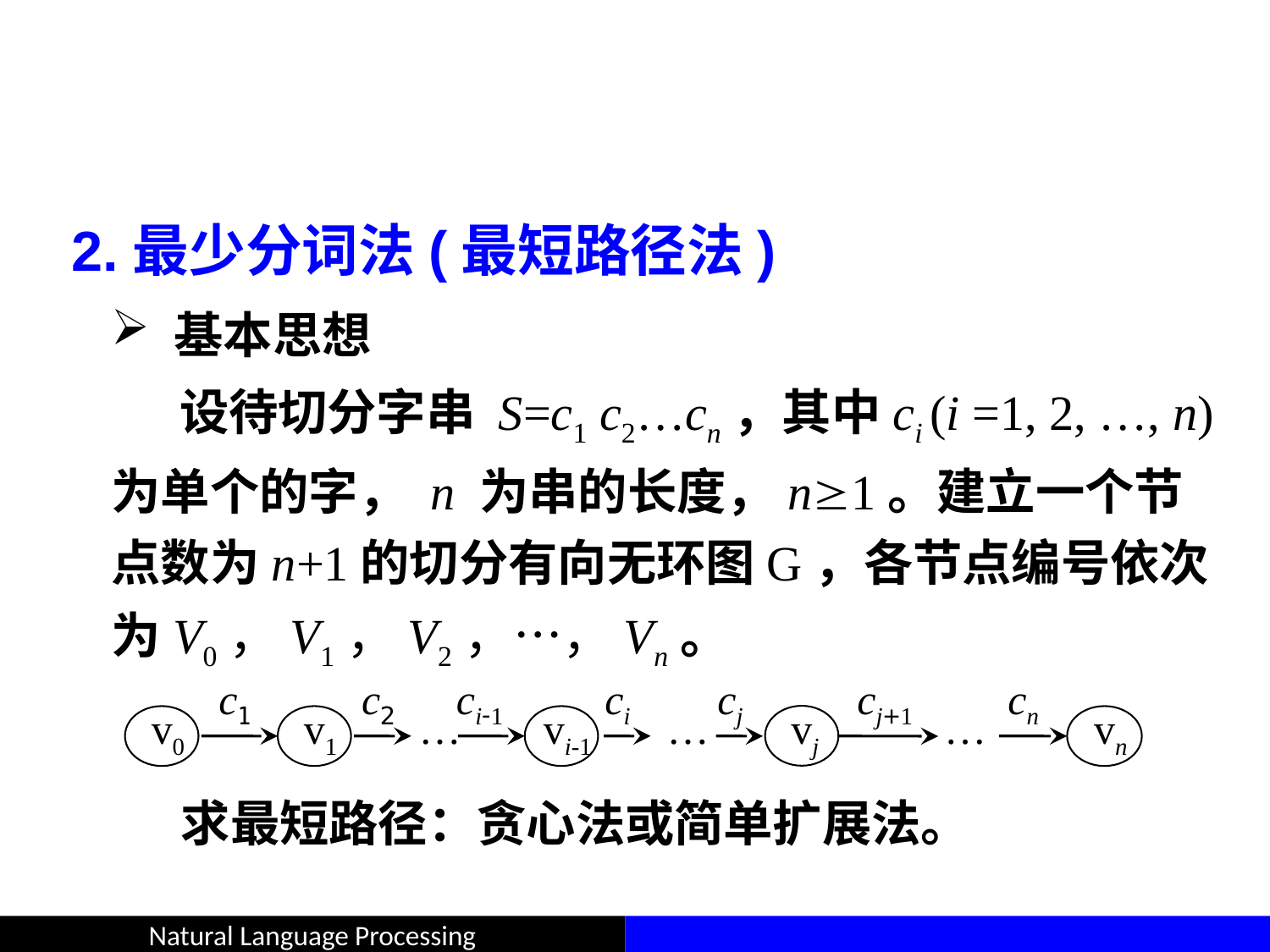

#
2.最少分词法(最短路径法)
 基本思想
     设待切分字串 S=c1 c2…cn，其中ci (i =1, 2, …, n) 为单个的字， n 为串的长度，n≥1。建立一个节点数为n+1的切分有向无环图G，各节点编号依次为V0，V1，V2，…，Vn。

c1
v0

v1

c2

…
ci-1
vi-1

ci
cj

…

cj+1

vj
cn

…
vn

求最短路径：贪心法或简单扩展法。